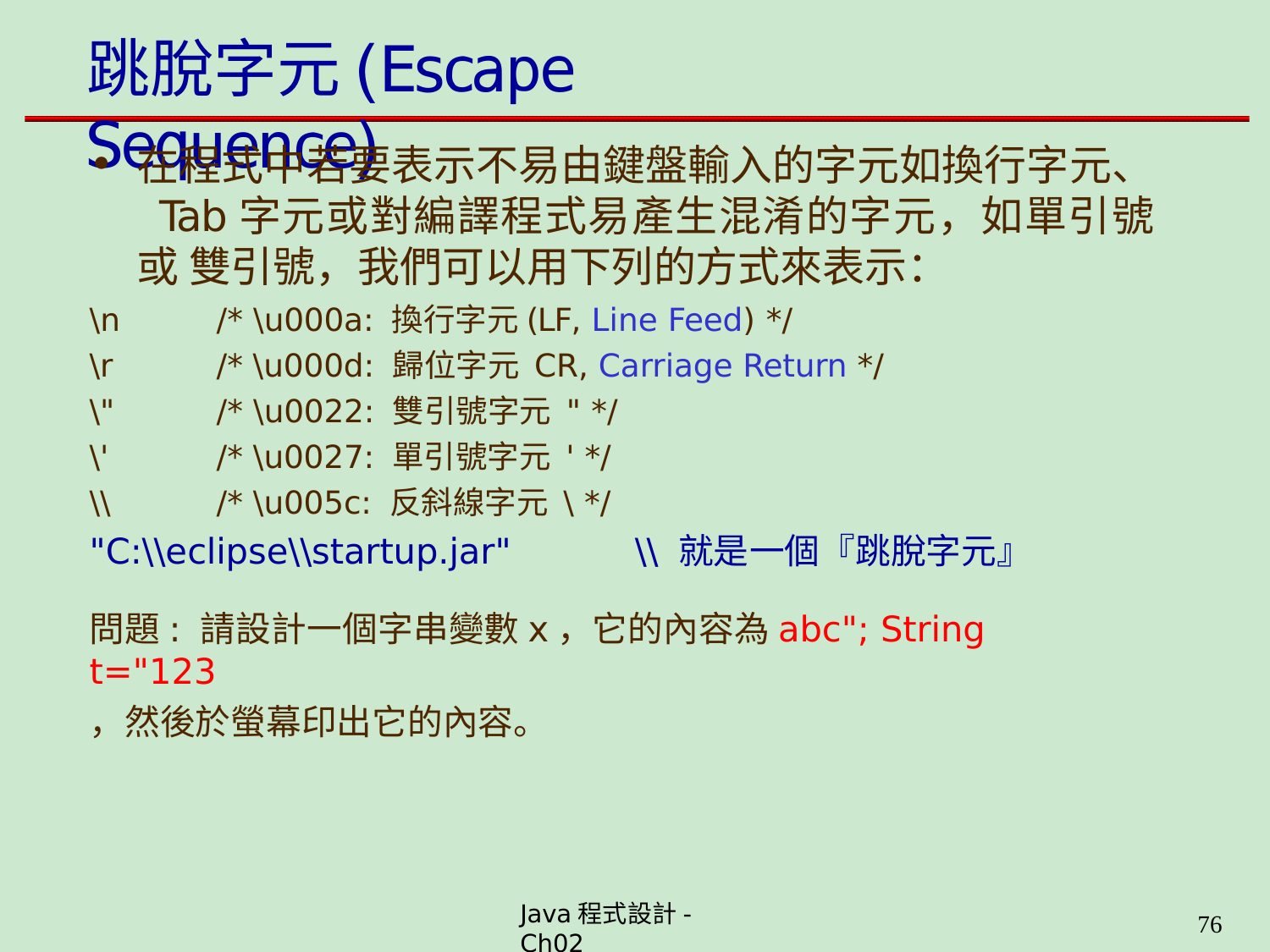

# 跳脫字元(Escape Sequence)
在程式中若要表示不易由鍵盤輸入的字元如換行字元、  Tab字元或對編譯程式易產生混淆的字元，如單引號或 雙引號，我們可以用下列的方式來表示：
\n
\r
\"
\'
\\
/* \u000a: 換行字元(LF, Line Feed) */
/* \u000d: 歸位字元 CR, Carriage Return */
/* \u0022: 雙引號字元 " */
/* \u0027: 單引號字元 ' */
/* \u005c: 反斜線字元 \ */
"C:\\eclipse\\startup.jar"	\\ 就是一個『跳脫字元』

問題: 請設計一個字串變數x，它的內容為abc"; String t="123
，然後於螢幕印出它的內容。
Java程式設計-Ch02
76